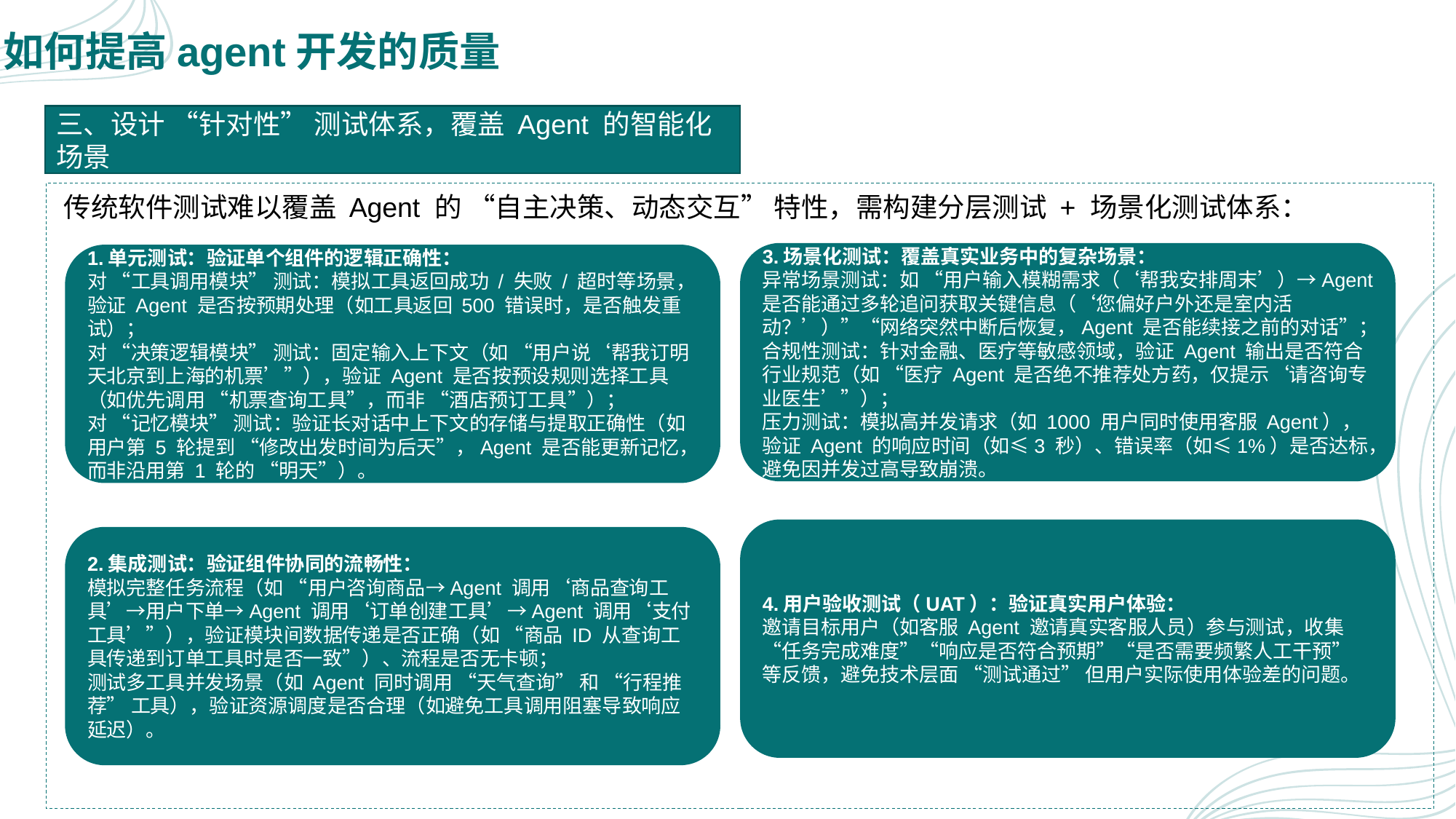

# 如何提高agent开发的质量
三、设计 “针对性” 测试体系，覆盖 Agent 的智能化场景

传统软件测试难以覆盖 Agent 的 “自主决策、动态交互” 特性，需构建分层测试 + 场景化测试体系：
3.场景化测试：覆盖真实业务中的复杂场景：
异常场景测试：如 “用户输入模糊需求（‘帮我安排周末’）→Agent 是否能通过多轮追问获取关键信息（‘您偏好户外还是室内活动？’）”“网络突然中断后恢复，Agent 是否能续接之前的对话”；
合规性测试：针对金融、医疗等敏感领域，验证 Agent 输出是否符合行业规范（如 “医疗 Agent 是否绝不推荐处方药，仅提示‘请咨询专业医生’”）；
压力测试：模拟高并发请求（如 1000 用户同时使用客服 Agent），验证 Agent 的响应时间（如≤3 秒）、错误率（如≤1%）是否达标，避免因并发过高导致崩溃。
1.单元测试：验证单个组件的逻辑正确性：
对 “工具调用模块” 测试：模拟工具返回成功 / 失败 / 超时等场景，验证 Agent 是否按预期处理（如工具返回 500 错误时，是否触发重试）；
对 “决策逻辑模块” 测试：固定输入上下文（如 “用户说‘帮我订明天北京到上海的机票’”），验证 Agent 是否按预设规则选择工具（如优先调用 “机票查询工具”，而非 “酒店预订工具”）；
对 “记忆模块” 测试：验证长对话中上下文的存储与提取正确性（如用户第 5 轮提到 “修改出发时间为后天”，Agent 是否能更新记忆，而非沿用第 1 轮的 “明天”）。
4.用户验收测试（UAT）：验证真实用户体验：
邀请目标用户（如客服 Agent 邀请真实客服人员）参与测试，收集 “任务完成难度”“响应是否符合预期”“是否需要频繁人工干预” 等反馈，避免技术层面 “测试通过” 但用户实际使用体验差的问题。
2.集成测试：验证组件协同的流畅性：
模拟完整任务流程（如 “用户咨询商品→Agent 调用‘商品查询工具’→用户下单→Agent 调用‘订单创建工具’→Agent 调用‘支付工具’”），验证模块间数据传递是否正确（如 “商品 ID 从查询工具传递到订单工具时是否一致”）、流程是否无卡顿；
测试多工具并发场景（如 Agent 同时调用 “天气查询” 和 “行程推荐” 工具），验证资源调度是否合理（如避免工具调用阻塞导致响应延迟）。